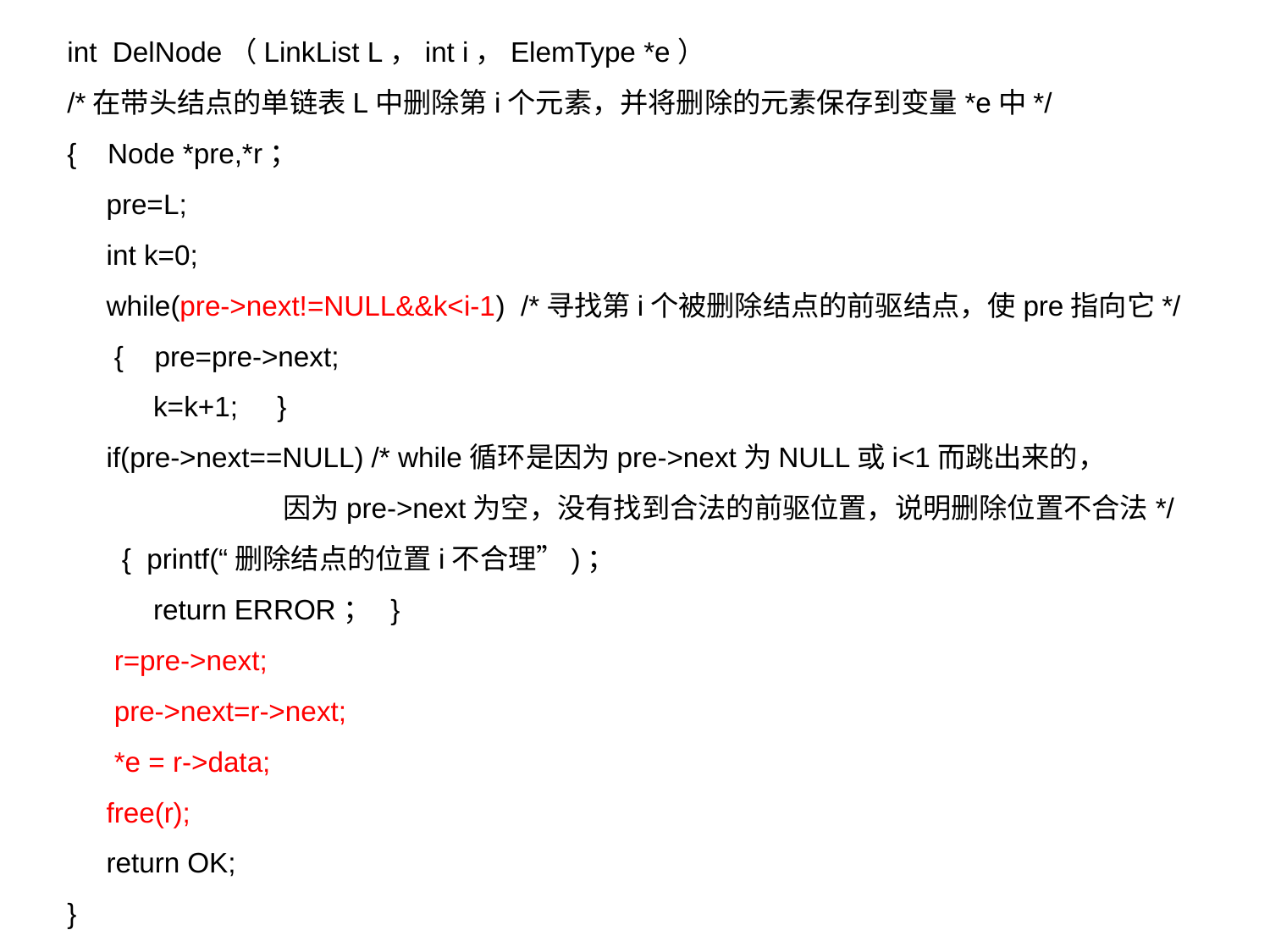

int  DelNode（LinkList L，int i，ElemType *e）
/*在带头结点的单链表L中删除第i个元素，并将删除的元素保存到变量*e中*/
{    Node *pre,*r；
     pre=L;
     int k=0;
     while(pre->next!=NULL&&k<i-1)  /*寻找第i个被删除结点的前驱结点，使pre指向它*/
      {    pre=pre->next;
           k=k+1;     }
     if(pre->next==NULL) /* while循环是因为pre->next为NULL或i<1而跳出来的，
                                 因为pre->next为空，没有找到合法的前驱位置，说明删除位置不合法*/
       {  printf(“删除结点的位置i不合理”)；
           return ERROR；  }
      r=pre->next;
      pre->next=r->next;
      *e = r->data;
     free(r);
     return OK;
}
单链表的删除
35